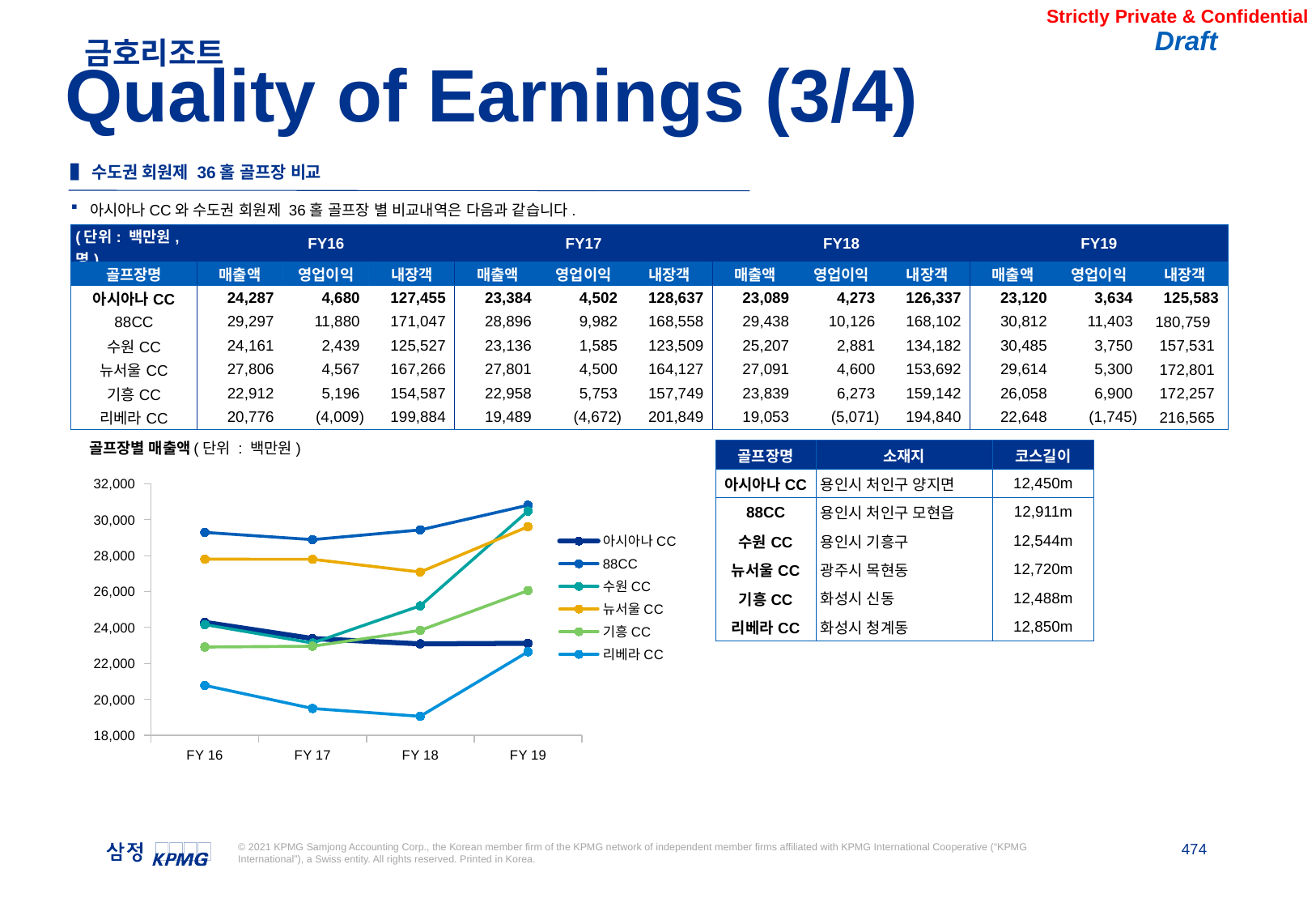

금호리조트
Quality of Earnings (3/4)
▌수도권 회원제 36홀 골프장 비교

아시아나CC와 수도권 회원제 36홀 골프장 별 비교내역은 다음과 같습니다.
| (단위: 백만원,명) | FY16 |  |  | FY17 |  |  | FY18 |  |  | FY19 |  |  |
| --- | --- | --- | --- | --- | --- | --- | --- | --- | --- | --- | --- | --- |
| 골프장명 | 매출액 | 영업이익 | 내장객 | 매출액 | 영업이익 | 내장객 | 매출액 | 영업이익 | 내장객 | 매출액 | 영업이익 | 내장객 |
| 아시아나CC | 24,287 | 4,680 | 127,455 | 23,384 | 4,502 | 128,637 | 23,089 | 4,273 | 126,337 | 23,120 | 3,634 | 125,583 |
| 88CC | 29,297 | 11,880 | 171,047 | 28,896 | 9,982 | 168,558 | 29,438 | 10,126 | 168,102 | 30,812 | 11,403 | 180,759 |
| 수원CC | 24,161 | 2,439 | 125,527 | 23,136 | 1,585 | 123,509 | 25,207 | 2,881 | 134,182 | 30,485 | 3,750 | 157,531 |
| 뉴서울CC | 27,806 | 4,567 | 167,266 | 27,801 | 4,500 | 164,127 | 27,091 | 4,600 | 153,692 | 29,614 | 5,300 | 172,801 |
| 기흥CC | 22,912 | 5,196 | 154,587 | 22,958 | 5,753 | 157,749 | 23,839 | 6,273 | 159,142 | 26,058 | 6,900 | 172,257 |
| 리베라CC | 20,776 | (4,009) | 199,884 | 19,489 | (4,672) | 201,849 | 19,053 | (5,071) | 194,840 | 22,648 | (1,745) | 216,565 |

### Chart

| Category | 아시아나CC | 88CC | 수원CC | 뉴서울CC | 기흥CC | 리베라CC |
|---|---|---|---|---|---|---|
| FY 16 | 24287.0 | 29297.0 | 24161.0 | 27806.0 | 22912.0 | 20776.0 |
| FY 17 | 23384.0 | 28896.0 | 23136.0 | 27801.0 | 22958.0 | 19489.0 |
| FY 18 | 23089.0 | 29438.0 | 25207.0 | 27091.0 | 23839.0 | 19053.0 |
| FY 19 | 23120.0 | 30812.0 | 30485.0 | 29614.0 | 26058.0 | 22648.0 |
(단위 : 백만원)
| 골프장명 | 소재지 | 코스길이 |
| --- | --- | --- |
| 아시아나CC | 용인시 처인구 양지면 | 12,450m |
| 88CC | 용인시 처인구 모현읍 | 12,911m |
| 수원CC | 용인시 기흥구 | 12,544m |
| 뉴서울CC | 광주시 목현동 | 12,720m |
| 기흥CC | 화성시 신동 | 12,488m |
| 리베라CC | 화성시 청계동 | 12,850m |